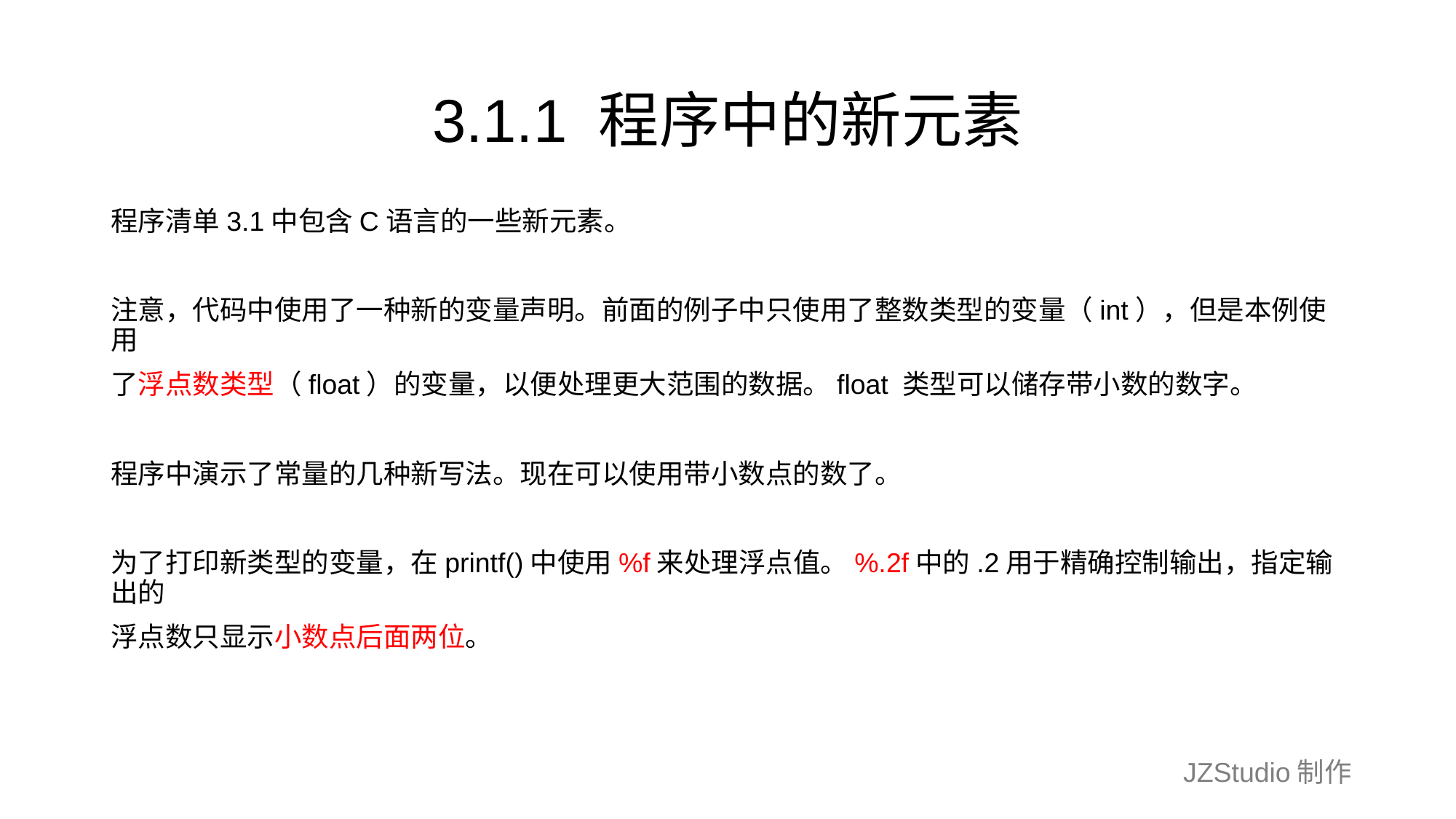

# 3.1.1 程序中的新元素
程序清单3.1中包含C语言的一些新元素。

注意，代码中使用了一种新的变量声明。前面的例子中只使用了整数类型的变量（int），但是本例使用
了浮点数类型（float）的变量，以便处理更大范围的数据。float 类型可以储存带小数的数字。

程序中演示了常量的几种新写法。现在可以使用带小数点的数了。

为了打印新类型的变量，在printf()中使用%f来处理浮点值。%.2f中的.2用于精确控制输出，指定输出的
浮点数只显示小数点后面两位。